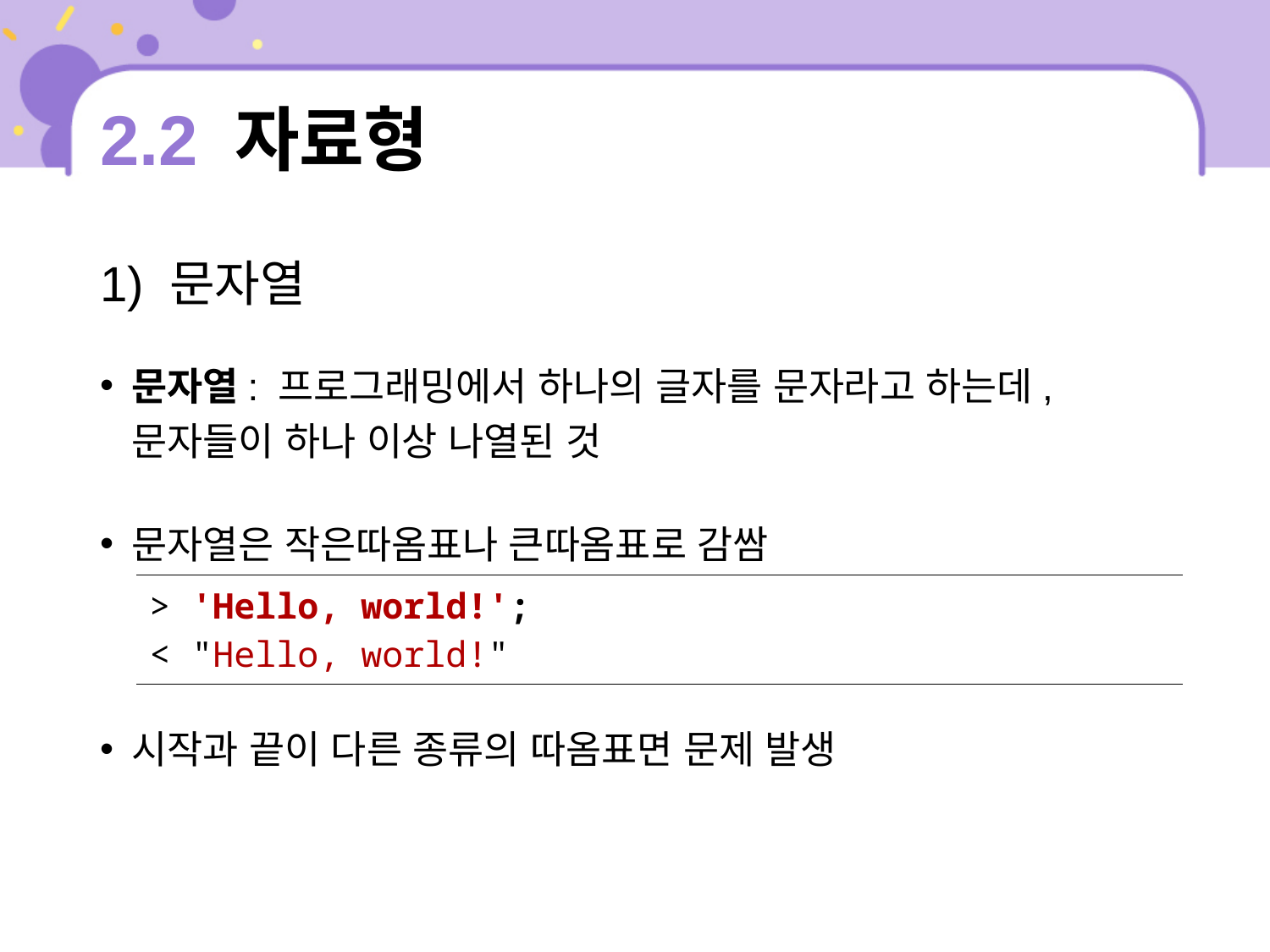

# 2.2 자료형
1) 문자열
문자열: 프로그래밍에서 하나의 글자를 문자라고 하는데, 문자들이 하나 이상 나열된 것
문자열은 작은따옴표나 큰따옴표로 감쌈

시작과 끝이 다른 종류의 따옴표면 문제 발생
| > 'Hello, world!'; < "Hello, world!" |
| --- |